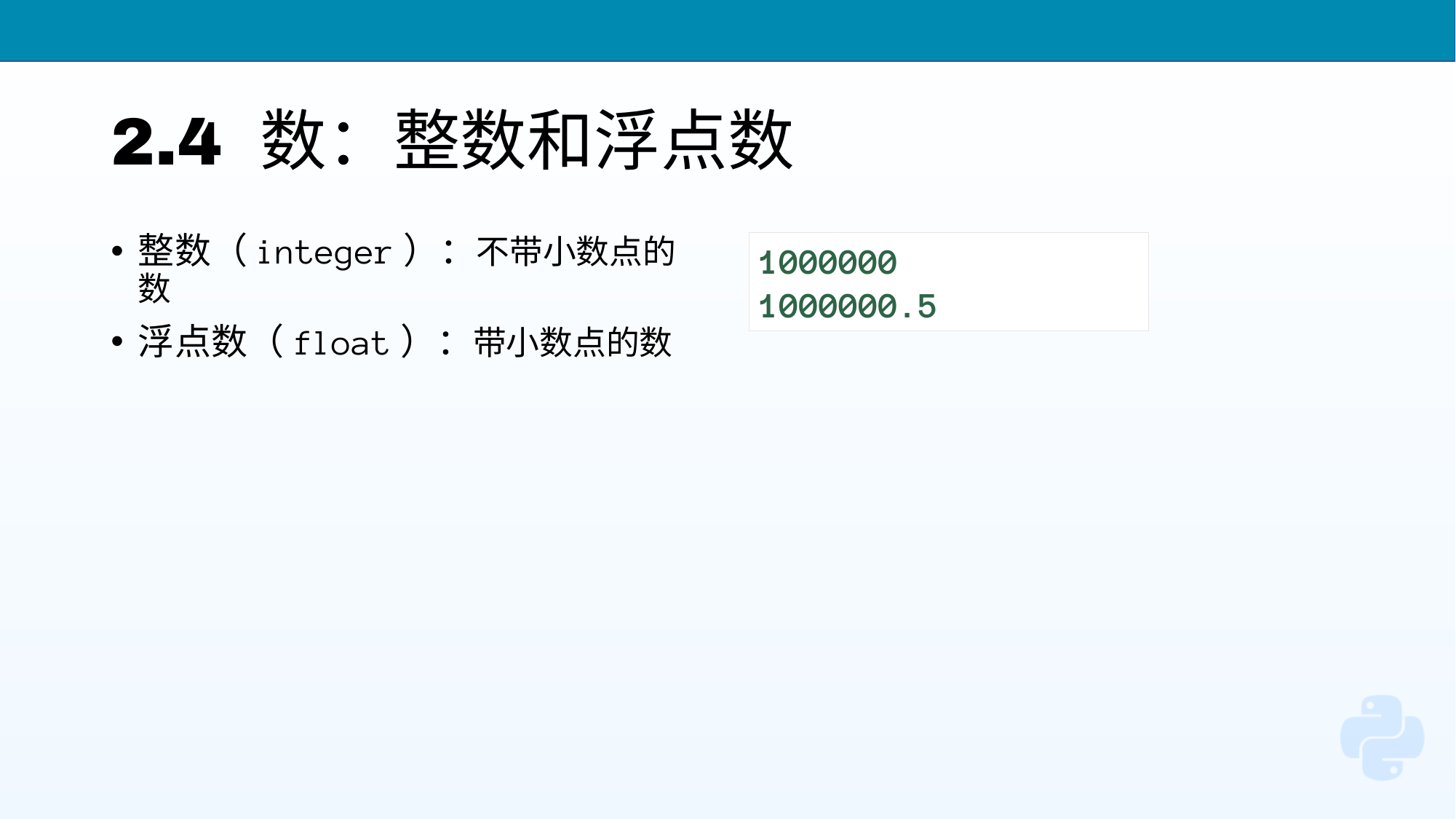

# 2.4 数：整数和浮点数
整数（integer）：不带小数点的数
浮点数（float）：带小数点的数

1000000
1000000.5